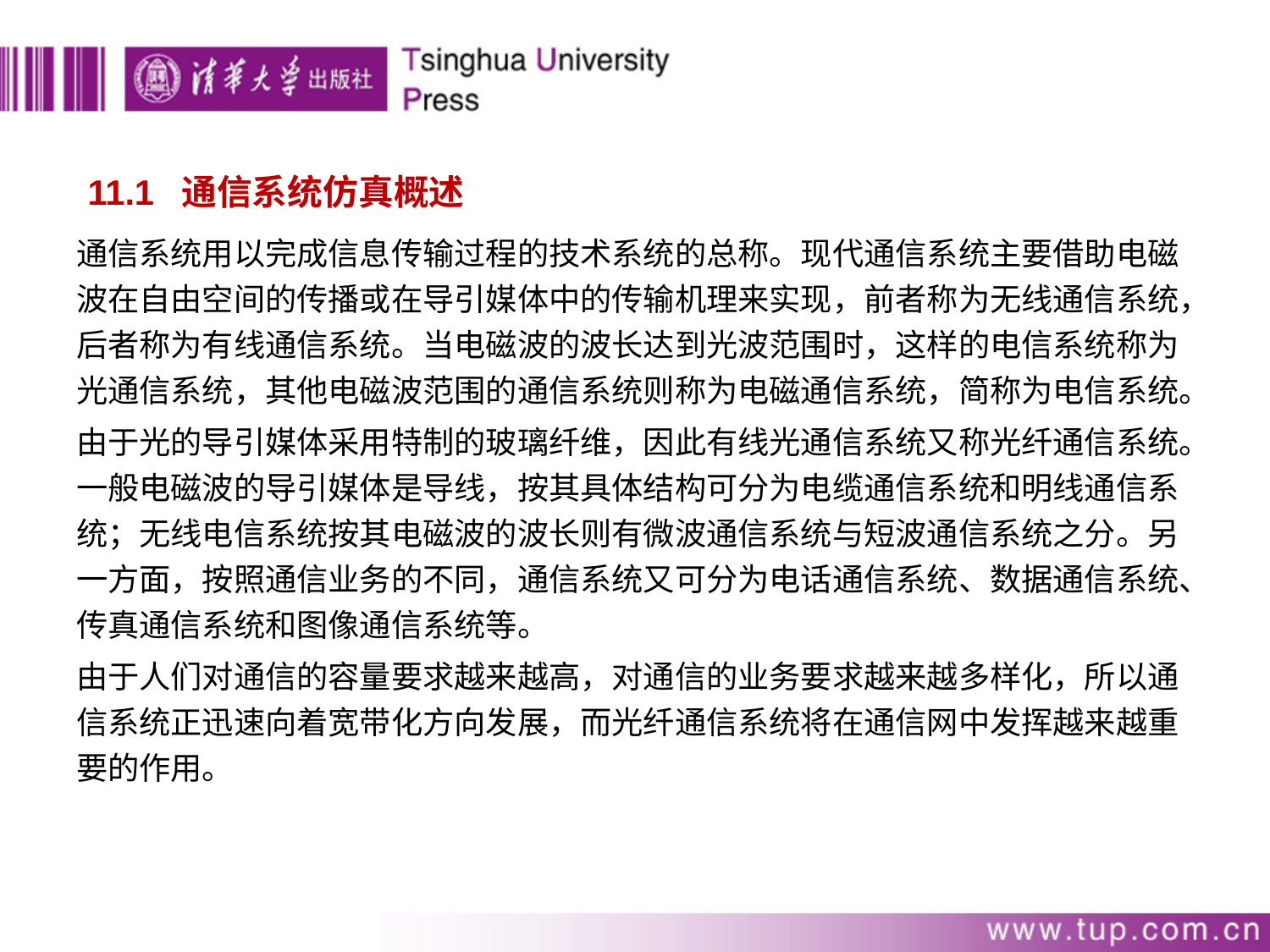

# 11.1  通信系统仿真概述
通信系统用以完成信息传输过程的技术系统的总称。现代通信系统主要借助电磁波在自由空间的传播或在导引媒体中的传输机理来实现，前者称为无线通信系统，后者称为有线通信系统。当电磁波的波长达到光波范围时，这样的电信系统称为光通信系统，其他电磁波范围的通信系统则称为电磁通信系统，简称为电信系统。
由于光的导引媒体采用特制的玻璃纤维，因此有线光通信系统又称光纤通信系统。一般电磁波的导引媒体是导线，按其具体结构可分为电缆通信系统和明线通信系统；无线电信系统按其电磁波的波长则有微波通信系统与短波通信系统之分。另一方面，按照通信业务的不同，通信系统又可分为电话通信系统、数据通信系统、传真通信系统和图像通信系统等。
由于人们对通信的容量要求越来越高，对通信的业务要求越来越多样化，所以通信系统正迅速向着宽带化方向发展，而光纤通信系统将在通信网中发挥越来越重要的作用。